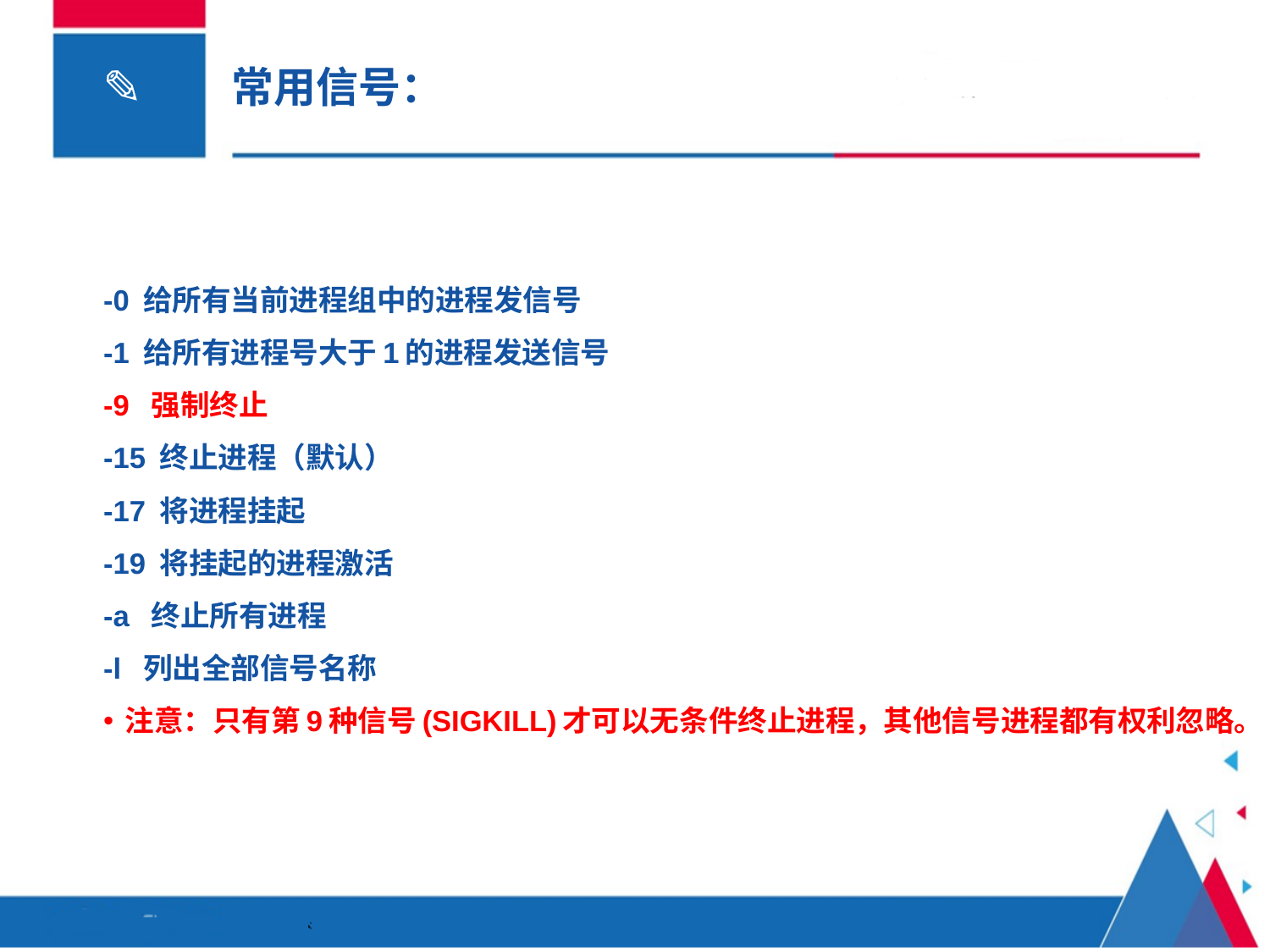

# 常用信号：
-0 给所有当前进程组中的进程发信号
-1 给所有进程号大于1的进程发送信号
-9  强制终止
-15 终止进程（默认）
-17 将进程挂起
-19 将挂起的进程激活
-a  终止所有进程
-l  列出全部信号名称
注意：只有第9种信号(SIGKILL)才可以无条件终止进程，其他信号进程都有权利忽略。